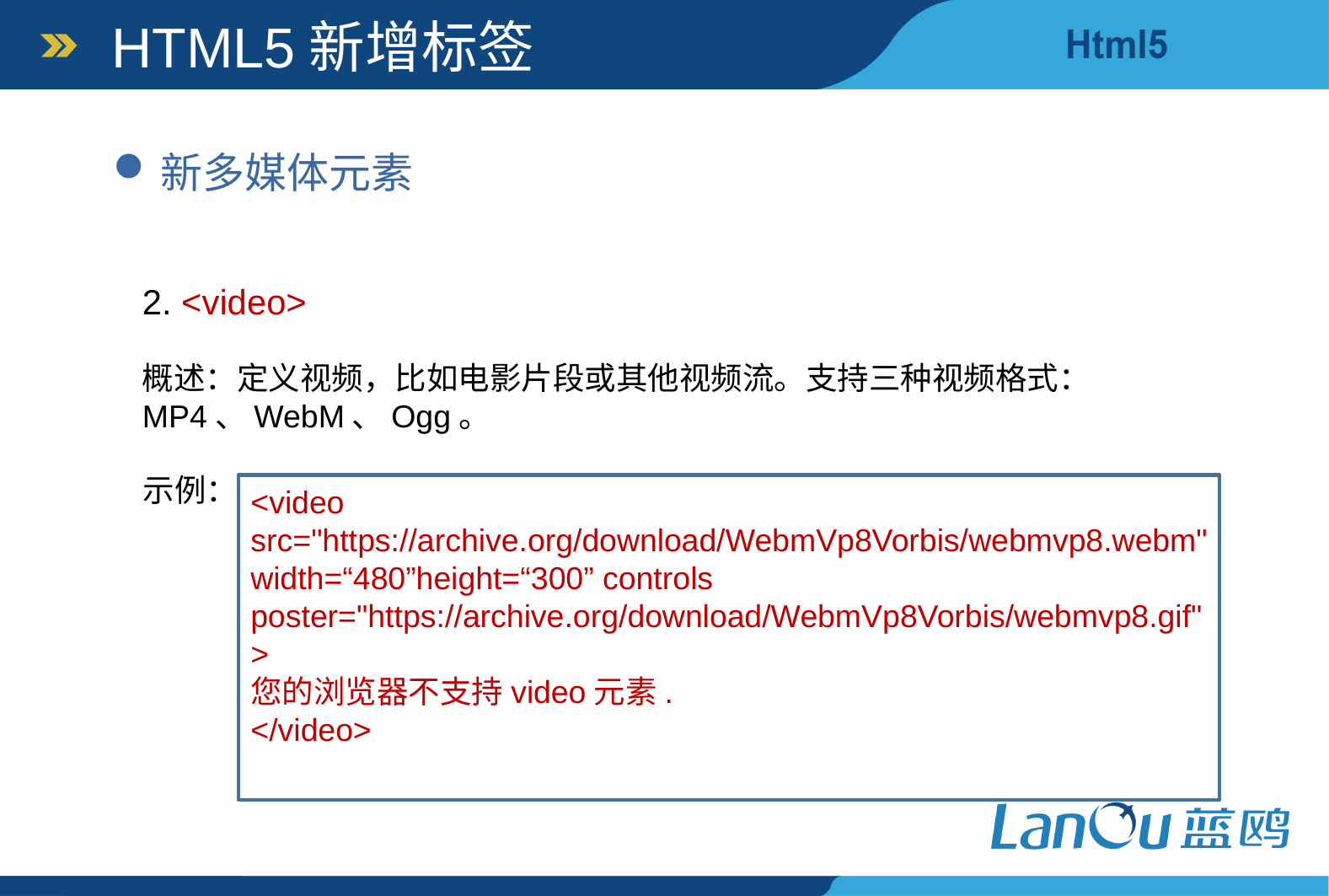

HTML5新增标签
新多媒体元素

2. <video>
概述：定义视频，比如电影片段或其他视频流。支持三种视频格式：MP4、WebM、Ogg。
示例：

<video src="https://archive.org/download/WebmVp8Vorbis/webmvp8.webm"
width=“480”height=“300” controls poster="https://archive.org/download/WebmVp8Vorbis/webmvp8.gif" >
您的浏览器不支持video元素.
</video>